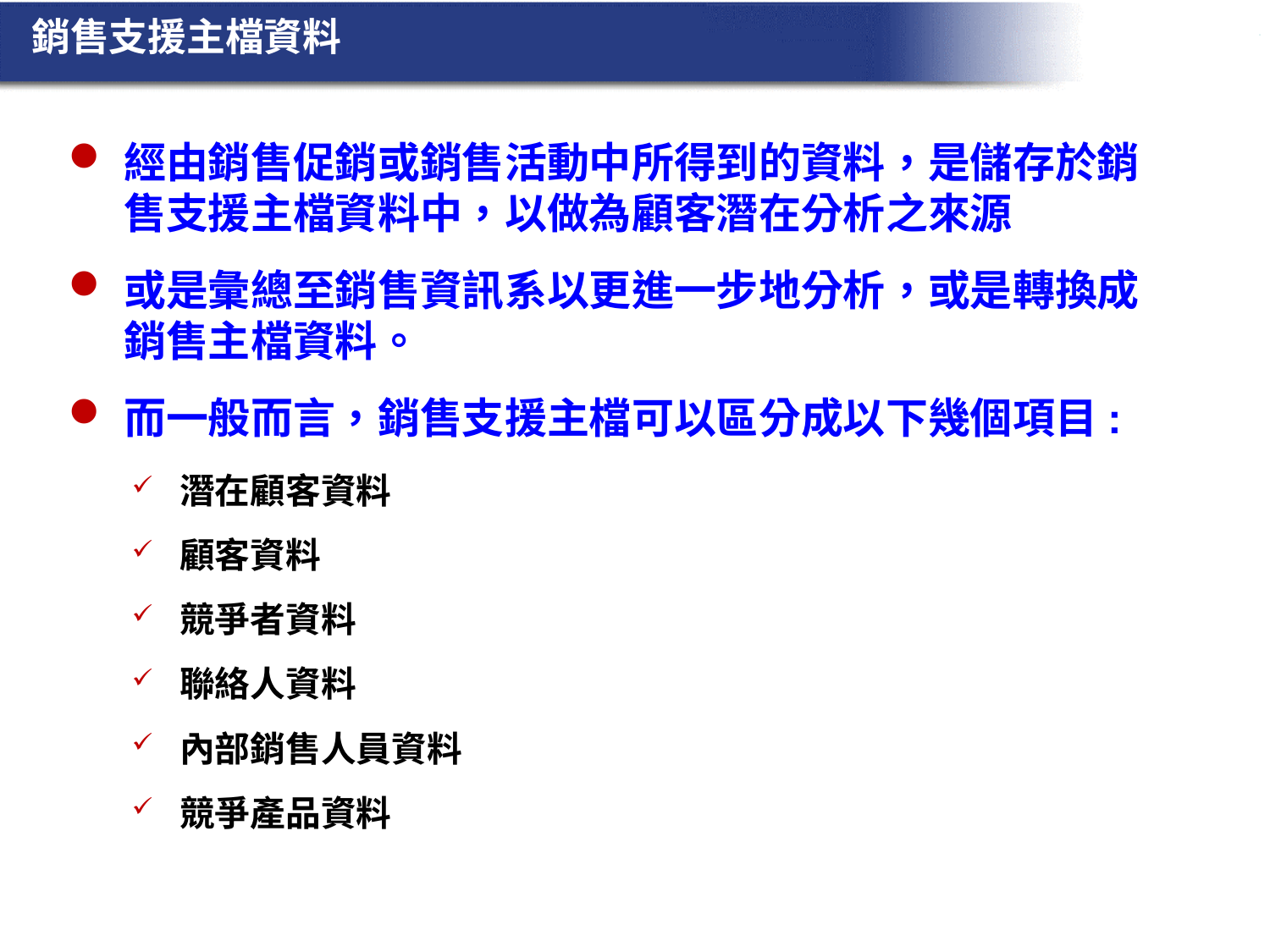

銷售支援主檔資料
經由銷售促銷或銷售活動中所得到的資料，是儲存於銷售支援主檔資料中，以做為顧客潛在分析之來源
或是彙總至銷售資訊系以更進一步地分析，或是轉換成銷售主檔資料。
而一般而言，銷售支援主檔可以區分成以下幾個項目:
潛在顧客資料
顧客資料
競爭者資料
聯絡人資料
內部銷售人員資料
競爭產品資料